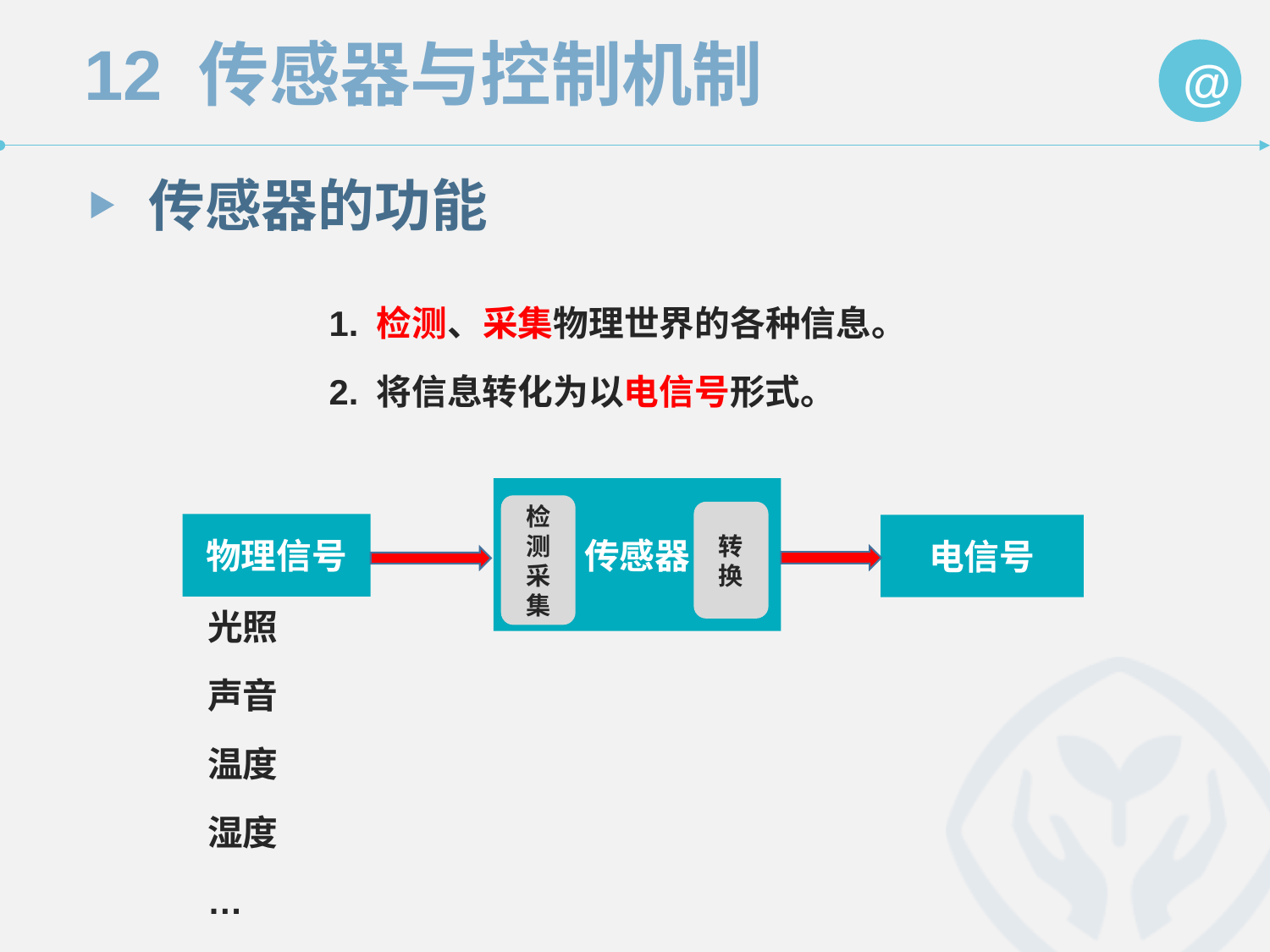

传感器的功能

1. 检测、采集物理世界的各种信息。
2. 将信息转化为以电信号形式。
传感器
检测采集
转换
物理信号
电信号

光照
声音
温度
湿度
…